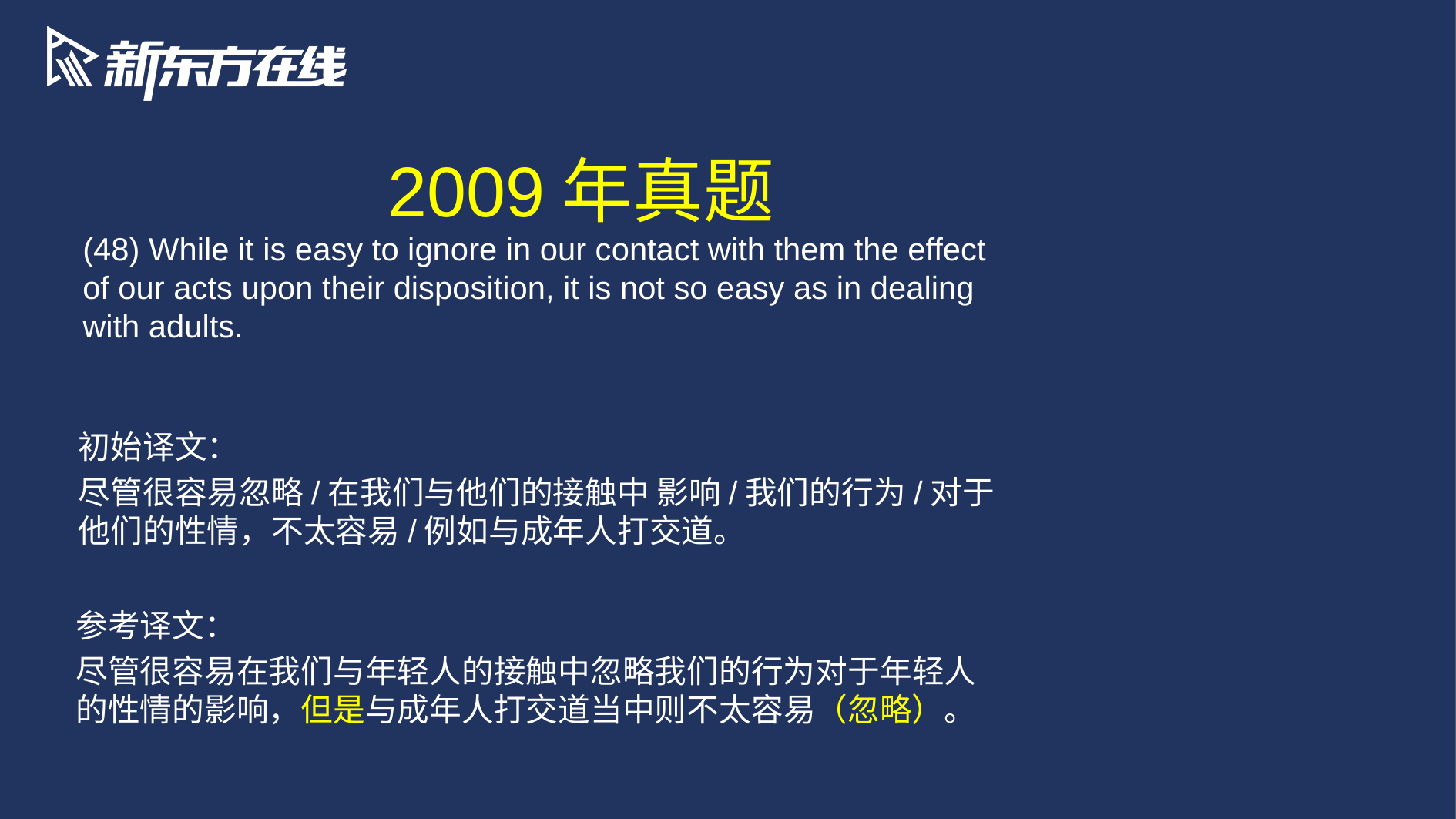

2009年真题

(48) While it is easy to ignore in our contact with them the effect of our acts upon their disposition, it is not so easy as in dealing with adults.

初始译文：
尽管很容易忽略/在我们与他们的接触中 影响/我们的行为/对于他们的性情，不太容易/例如与成年人打交道。
参考译文：
尽管很容易在我们与年轻人的接触中忽略我们的行为对于年轻人的性情的影响，但是与成年人打交道当中则不太容易（忽略）。